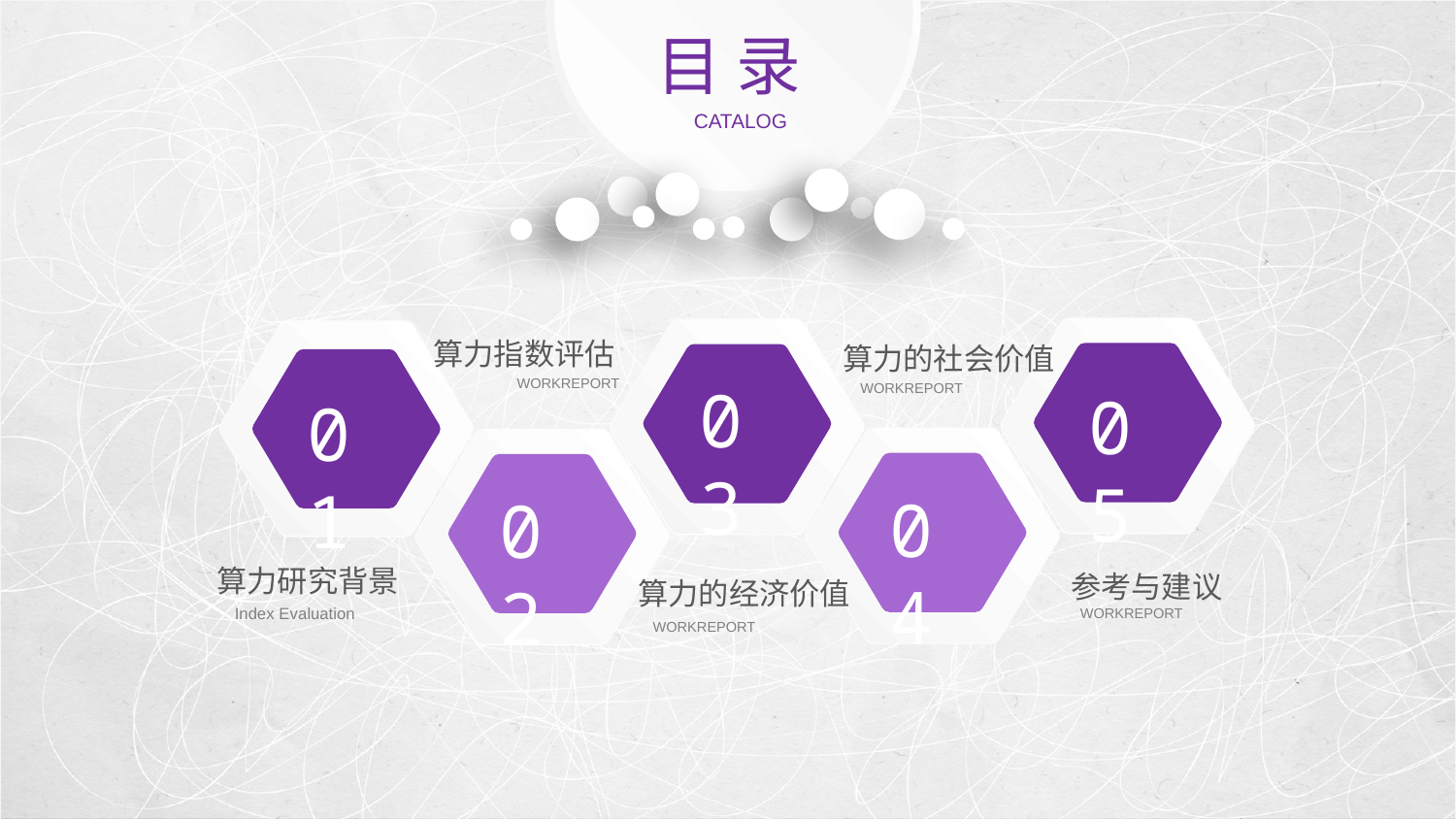

目 录
CATALOG

05

03

01
算力指数评估
WORKREPORT
算力的社会价值
WORKREPORT

04

02
算力研究背景
 Index Evaluation
参考与建议
WORKREPORT
算力的经济价值
WORKREPORT